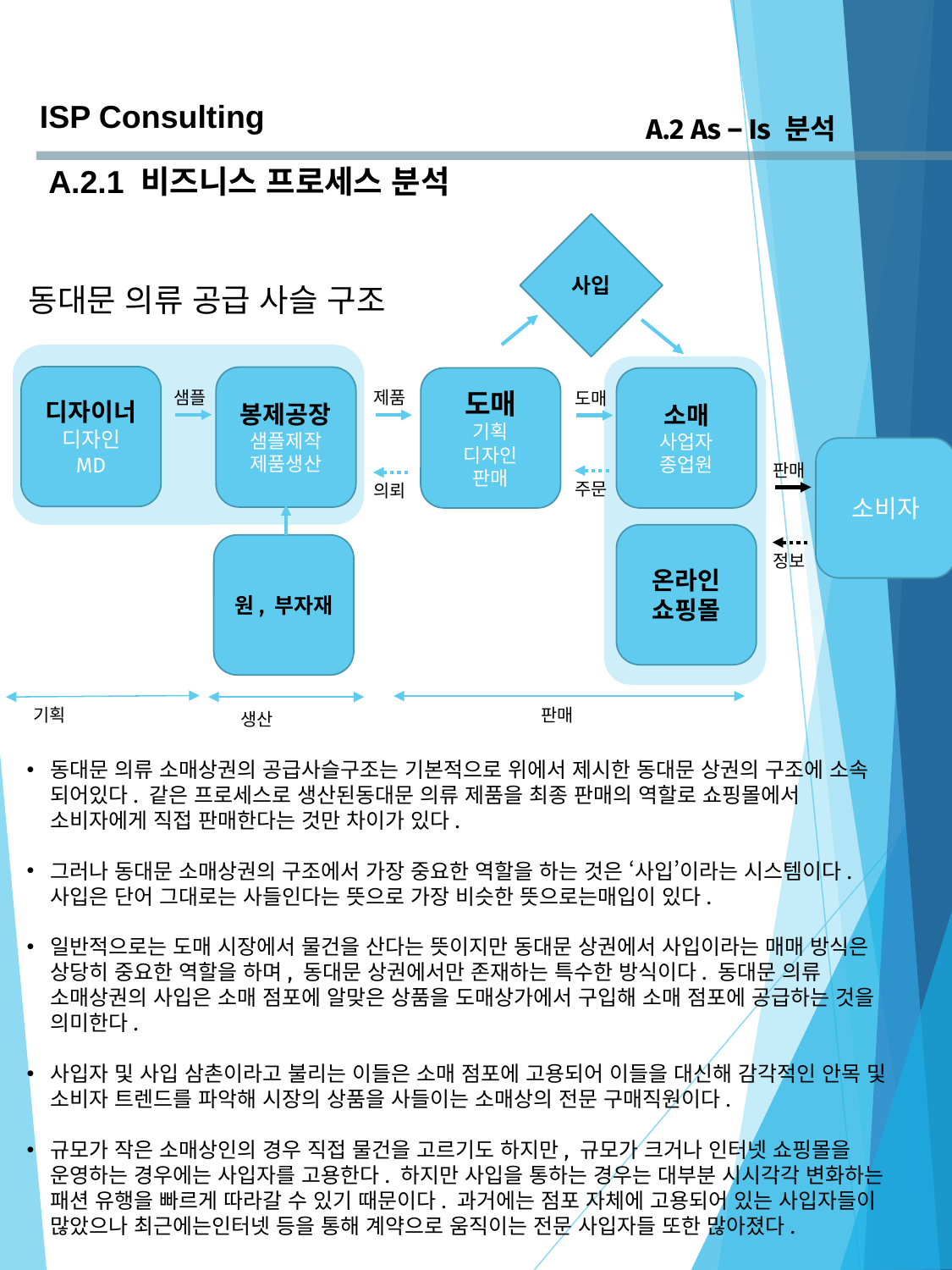

ISP Consulting
A.2 As – Is 분석
A.2.1 비즈니스 프로세스 분석
사입
동대문 의류 공급 사슬 구조

디자이너
디자인
MD
봉제공장
샘플제작
제품생산
도매
기획
디자인
판매
소매
사업자
종업원
샘플
제품
도매
소비자
판매
주문
의뢰
온라인
쇼핑몰
원, 부자재
정보
판매
기획
생산
동대문 의류 소매상권의 공급사슬구조는 기본적으로 위에서 제시한 동대문 상권의 구조에 소속 되어있다. 같은 프로세스로 생산된동대문 의류 제품을 최종 판매의 역할로 쇼핑몰에서 소비자에게 직접 판매한다는 것만 차이가 있다.

그러나 동대문 소매상권의 구조에서 가장 중요한 역할을 하는 것은 ‘사입’이라는 시스템이다.사입은 단어 그대로는 사들인다는 뜻으로 가장 비슷한 뜻으로는매입이 있다.

일반적으로는 도매 시장에서 물건을 산다는 뜻이지만 동대문 상권에서 사입이라는 매매 방식은 상당히 중요한 역할을 하며, 동대문 상권에서만 존재하는 특수한 방식이다. 동대문 의류 소매상권의 사입은 소매 점포에 알맞은 상품을 도매상가에서 구입해 소매 점포에 공급하는 것을 의미한다.

사입자 및 사입 삼촌이라고 불리는 이들은 소매 점포에 고용되어 이들을 대신해 감각적인 안목 및 소비자 트렌드를 파악해 시장의 상품을 사들이는 소매상의 전문 구매직원이다.

규모가 작은 소매상인의 경우 직접 물건을 고르기도 하지만, 규모가 크거나 인터넷 쇼핑몰을 운영하는 경우에는 사입자를 고용한다. 하지만 사입을 통하는 경우는 대부분 시시각각 변화하는 패션 유행을 빠르게 따라갈 수 있기 때문이다. 과거에는 점포 자체에 고용되어 있는 사입자들이 많았으나 최근에는인터넷 등을 통해 계약으로 움직이는 전문 사입자들 또한 많아졌다.